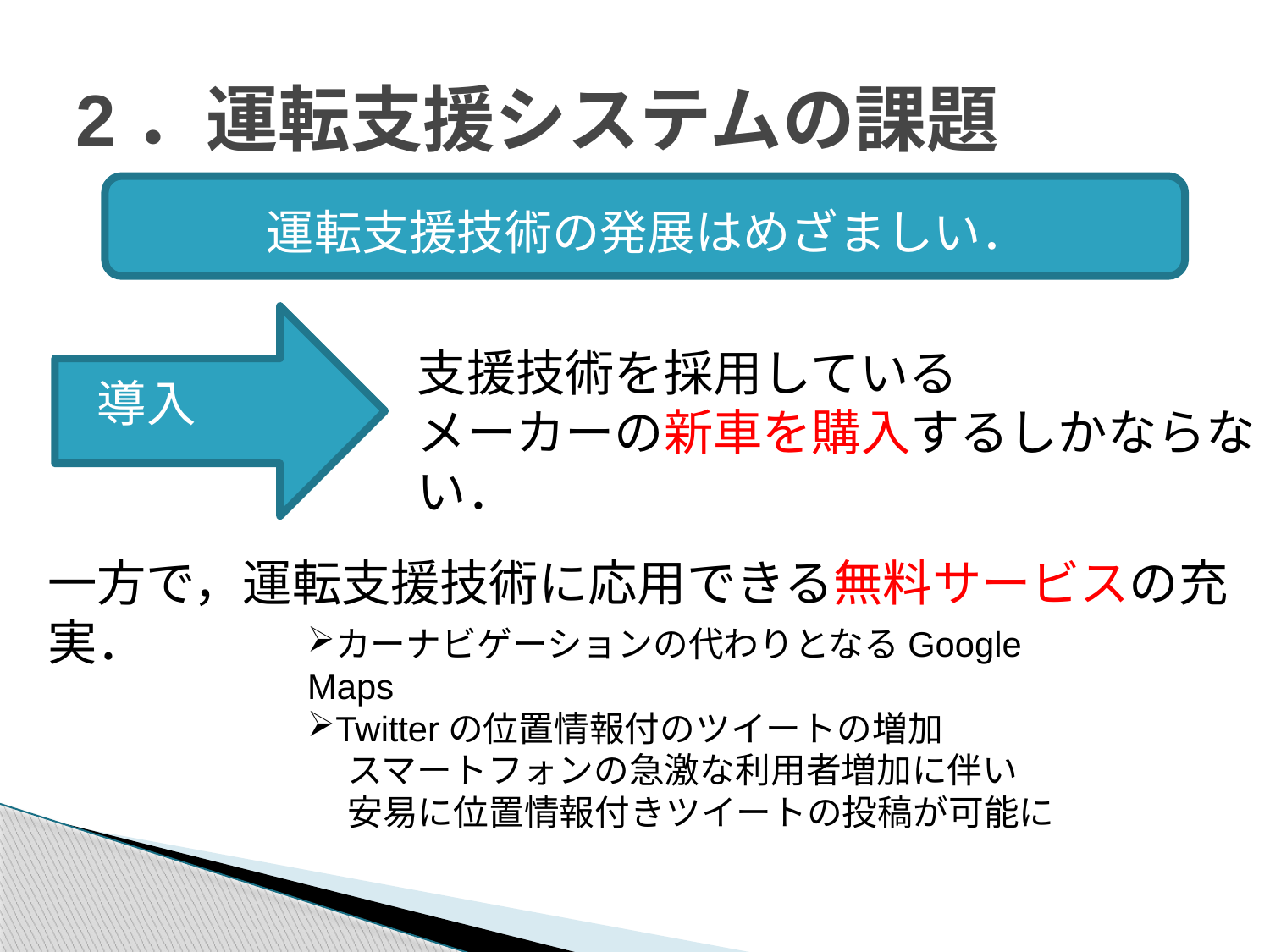

# 2．運転支援システムの課題

運転支援技術の発展はめざましい．

支援技術を採用している
メーカーの新車を購入するしかならない．

導入
一方で，運転支援技術に応用できる無料サービスの充実．
カーナビゲーションの代わりとなるGoogle Maps
Twitterの位置情報付のツイートの増加

スマートフォンの急激な利用者増加に伴い
安易に位置情報付きツイートの投稿が可能に